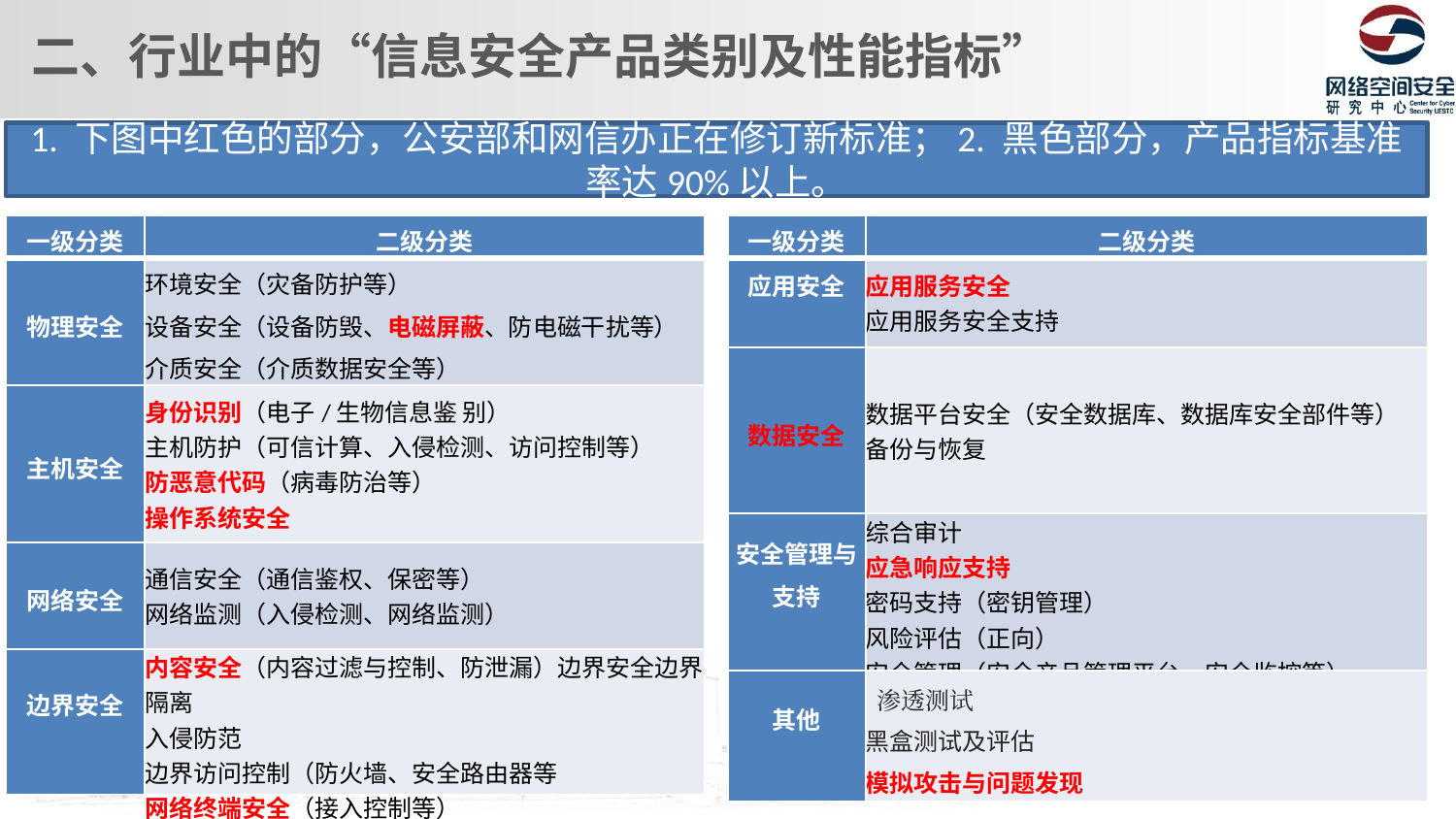

二、行业中的“信息安全产品类别及性能指标”
1. 下图中红色的部分，公安部和网信办正在修订新标准；2. 黑色部分，产品指标基准率达90%以上。
| 一级分类 | 二级分类 |
| --- | --- |
| 物理安全 | 环境安全（灾备防护等） 设备安全（设备防毁、电磁屏蔽、防电磁干扰等） 介质安全（介质数据安全等） |
| 主机安全 | 身份识别（电子/生物信息鉴 别） 主机防护（可信计算、入侵检测、访问控制等） 防恶意代码（病毒防治等） 操作系统安全 |
| 网络安全 | 通信安全（通信鉴权、保密等） 网络监测（入侵检测、网络监测） |
| 边界安全 | 内容安全（内容过滤与控制、防泄漏）边界安全边界隔离 入侵防范 边界访问控制（防火墙、安全路由器等 网络终端安全（接入控制等） |
| 一级分类 | 二级分类 |
| --- | --- |
| 应用安全 | 应用服务安全 应用服务安全支持 |
| 数据安全 | 数据平台安全（安全数据库、数据库安全部件等） 备份与恢复 |
| 安全管理与支持 | 综合审计 应急响应支持 密码支持（密钥管理） 风险评估（正向） 安全管理（安全产品管理平台、安全监控等） |
| 其他 | 渗透测试 黑盒测试及评估 模拟攻击与问题发现 |